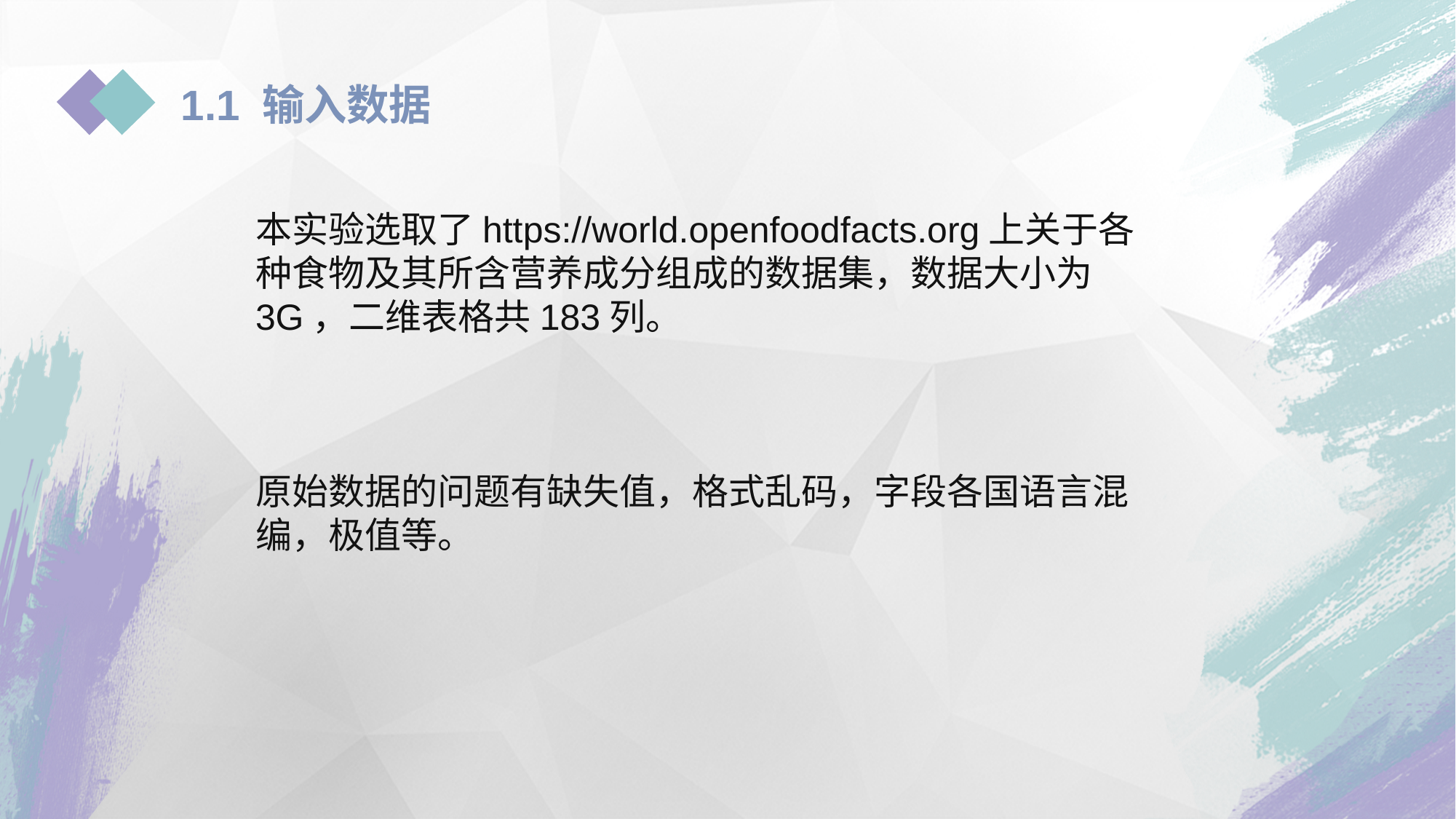

1.1 输入数据

本实验选取了https://world.openfoodfacts.org上关于各种食物及其所含营养成分组成的数据集，数据大小为3G，二维表格共183列。

原始数据的问题有缺失值，格式乱码，字段各国语言混编，极值等。